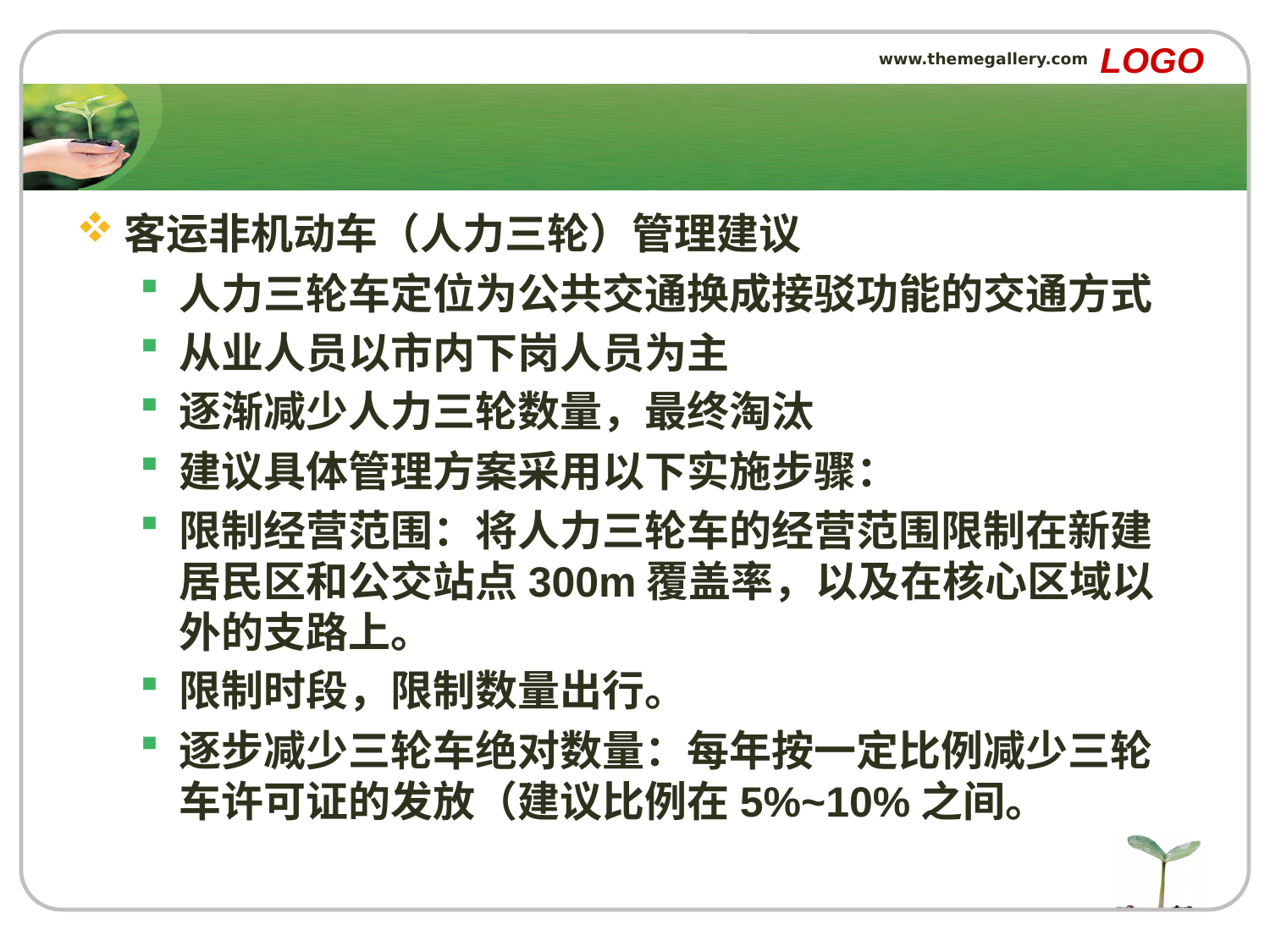

LOGO
www.themegallery.com
#
客运非机动车（人力三轮）管理建议
人力三轮车定位为公共交通换成接驳功能的交通方式
从业人员以市内下岗人员为主
逐渐减少人力三轮数量，最终淘汰
建议具体管理方案采用以下实施步骤：
限制经营范围：将人力三轮车的经营范围限制在新建居民区和公交站点300m覆盖率，以及在核心区域以外的支路上。
限制时段，限制数量出行。
逐步减少三轮车绝对数量：每年按一定比例减少三轮车许可证的发放（建议比例在5%~10%之间。